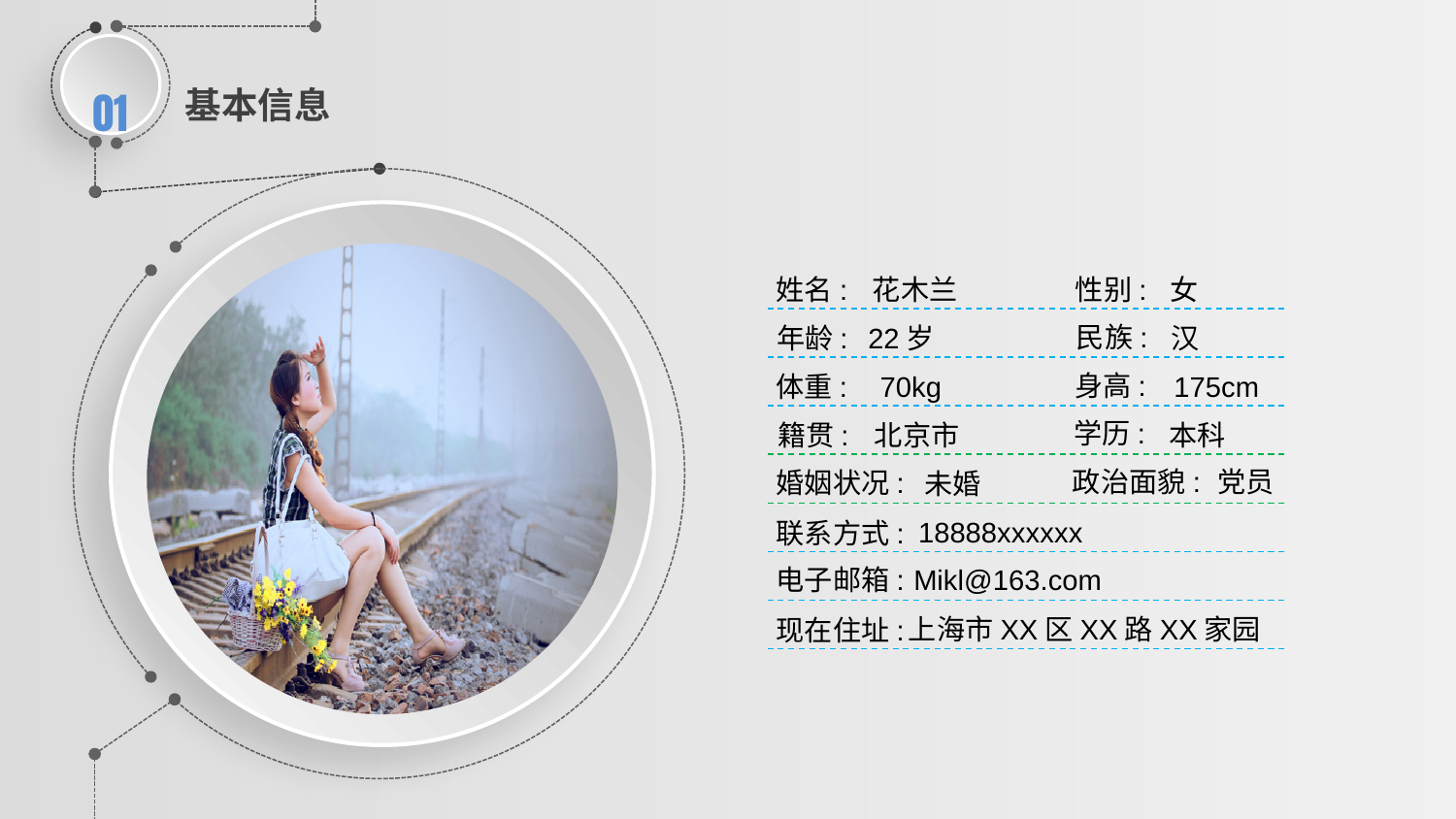

01
基本信息

### Chart

| Category |
|---|
性别:
女
姓名:
花木兰
民族:
汉
年龄:
22岁
身高:
体重:
70kg
175cm
学历:
籍贯:
北京市
本科
党员
政治面貌:
婚姻状况:
未婚
18888xxxxxx
联系方式:
Mikl@163.com
电子邮箱:
上海市XX区XX路XX家园
现在住址:
延时符